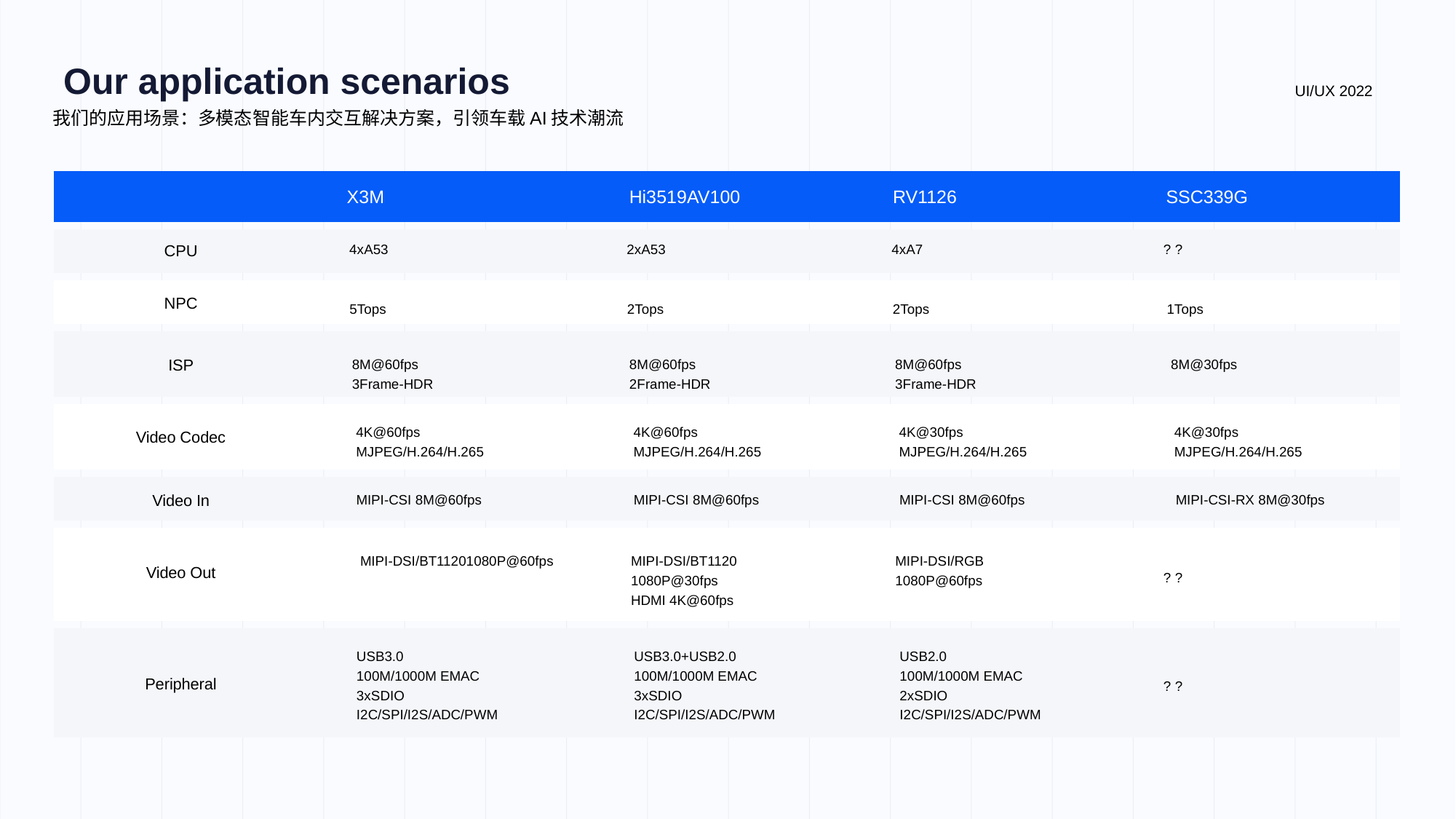

Our application scenarios
UI/UX 2022
我们的应用场景：多模态智能车内交互解决方案，引领车载AI技术潮流

X3M
Hi3519AV100
RV1126
SSC339G

CPU
4xA53
2xA53
4xA7
? ?

NPC
5Tops
2Tops
2Tops
1Tops

8M@60fps
3Frame-HDR
8M@60fps
2Frame-HDR
8M@60fps
3Frame-HDR
8M@30fps
ISP

4K@60fps
MJPEG/H.264/H.265
4K@60fps
MJPEG/H.264/H.265
4K@30fps
MJPEG/H.264/H.265
4K@30fps
MJPEG/H.264/H.265
Video Codec

MIPI-CSI 8M@60fps
MIPI-CSI 8M@60fps
MIPI-CSI 8M@60fps
MIPI-CSI-RX 8M@30fps
Video In

MIPI-DSI/BT11201080P@60fps
MIPI-DSI/BT1120
1080P@30fps
HDMI 4K@60fps
MIPI-DSI/RGB
1080P@60fps
Video Out
? ?

USB3.0
100M/1000M EMAC
3xSDIO
I2C/SPI/I2S/ADC/PWM
USB3.0+USB2.0
100M/1000M EMAC
3xSDIO
I2C/SPI/I2S/ADC/PWM
USB2.0
100M/1000M EMAC
2xSDIO
I2C/SPI/I2S/ADC/PWM
? ?
Peripheral